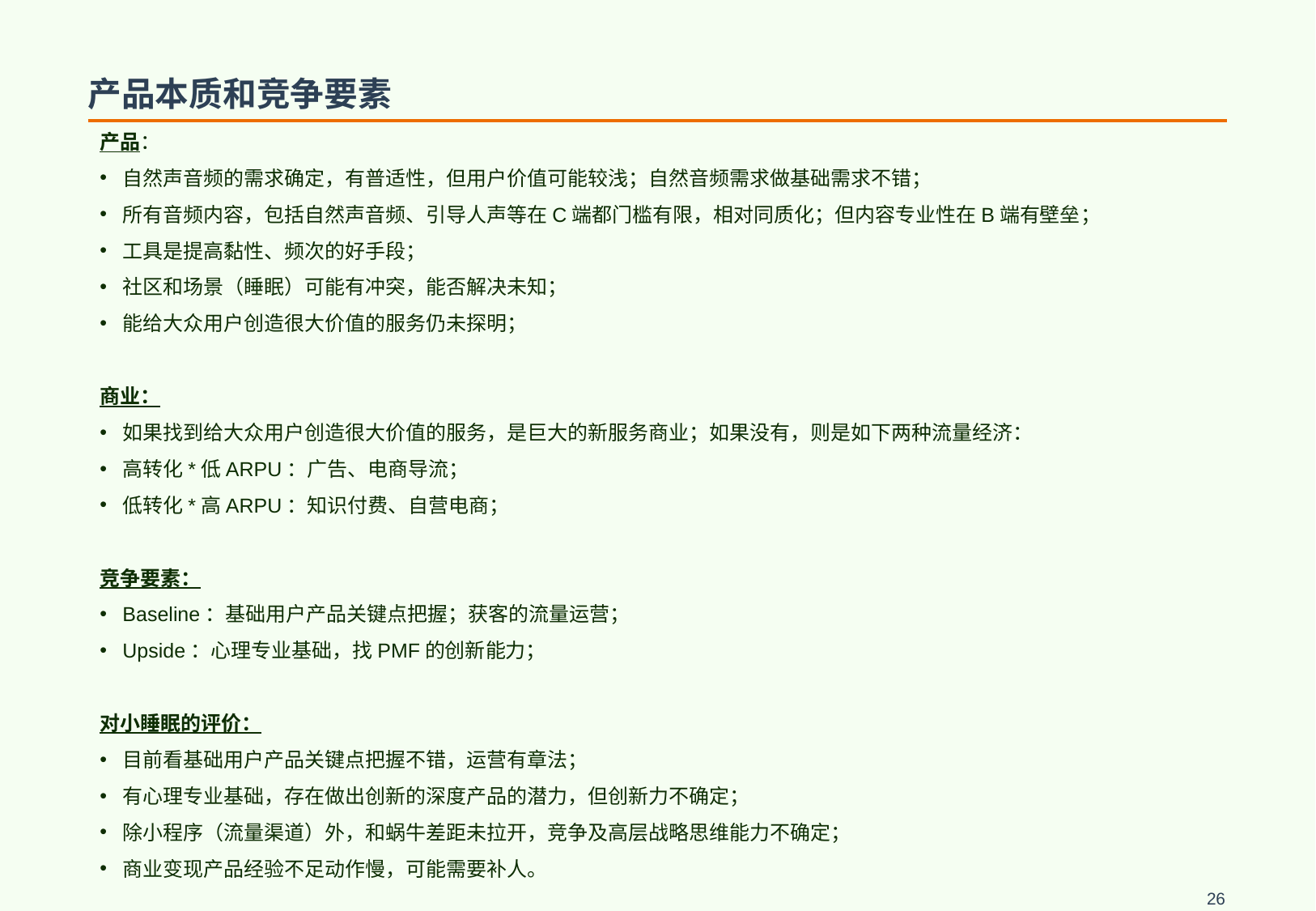

# 产品本质和竞争要素
产品：
自然声音频的需求确定，有普适性，但用户价值可能较浅；自然音频需求做基础需求不错；
所有音频内容，包括自然声音频、引导人声等在C端都门槛有限，相对同质化；但内容专业性在B端有壁垒；
工具是提高黏性、频次的好手段；
社区和场景（睡眠）可能有冲突，能否解决未知；
能给大众用户创造很大价值的服务仍未探明；

商业：
如果找到给大众用户创造很大价值的服务，是巨大的新服务商业；如果没有，则是如下两种流量经济：
高转化*低ARPU：广告、电商导流；
低转化*高ARPU：知识付费、自营电商；

竞争要素：
Baseline：基础用户产品关键点把握；获客的流量运营；
Upside：心理专业基础，找PMF的创新能力；

对小睡眠的评价：
目前看基础用户产品关键点把握不错，运营有章法；
有心理专业基础，存在做出创新的深度产品的潜力，但创新力不确定；
除小程序（流量渠道）外，和蜗牛差距未拉开，竞争及高层战略思维能力不确定；
商业变现产品经验不足动作慢，可能需要补人。